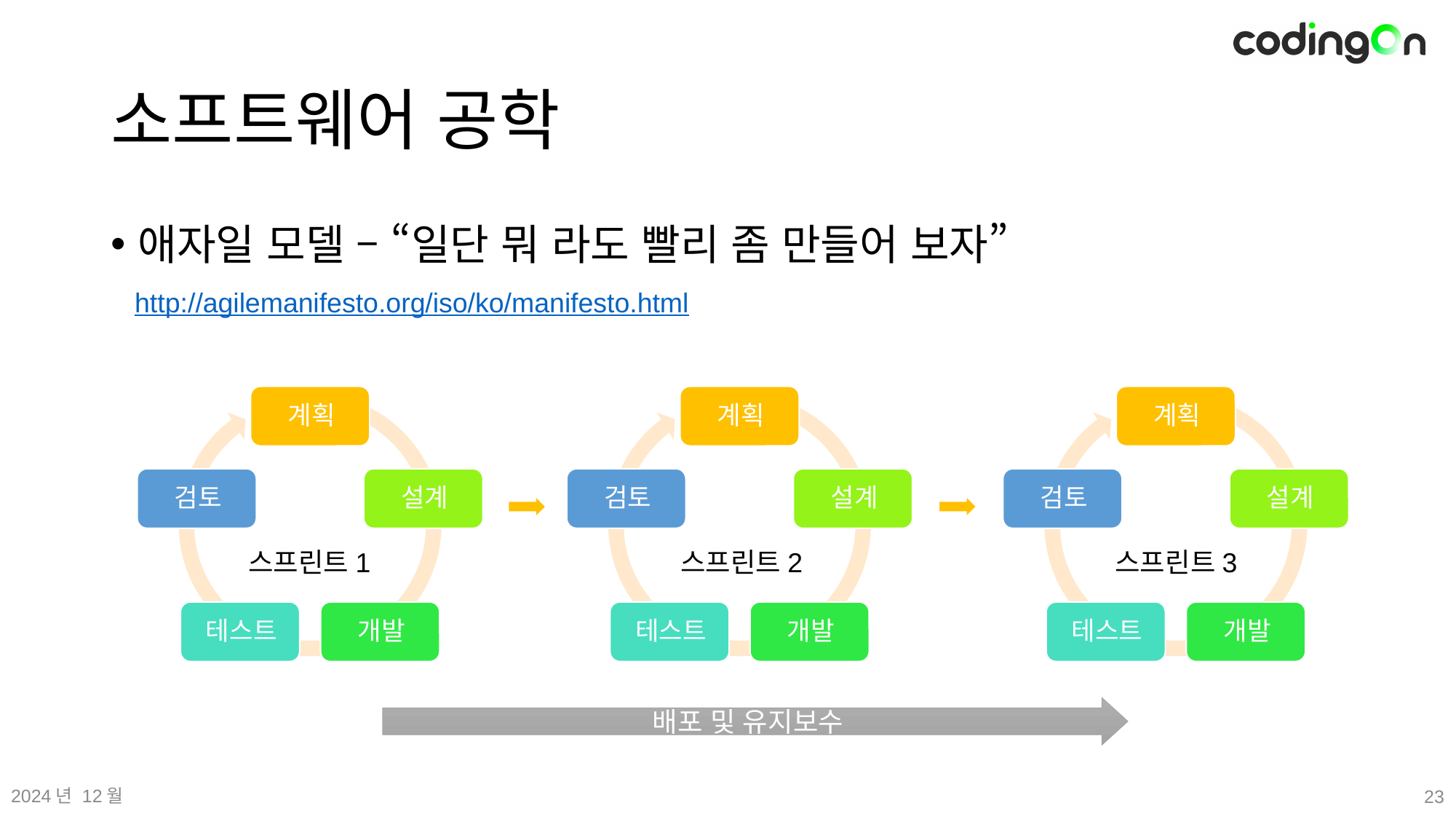

# 소프트웨어 공학
애자일 모델 – “일단 뭐 라도 빨리 좀 만들어 보자”
http://agilemanifesto.org/iso/ko/manifesto.html
계획
설계
개발
테스트
검토
계획
설계
개발
테스트
검토
계획
설계
개발
테스트
검토

스프린트1
스프린트2
스프린트3
배포 및 유지보수
2024년 12월
23